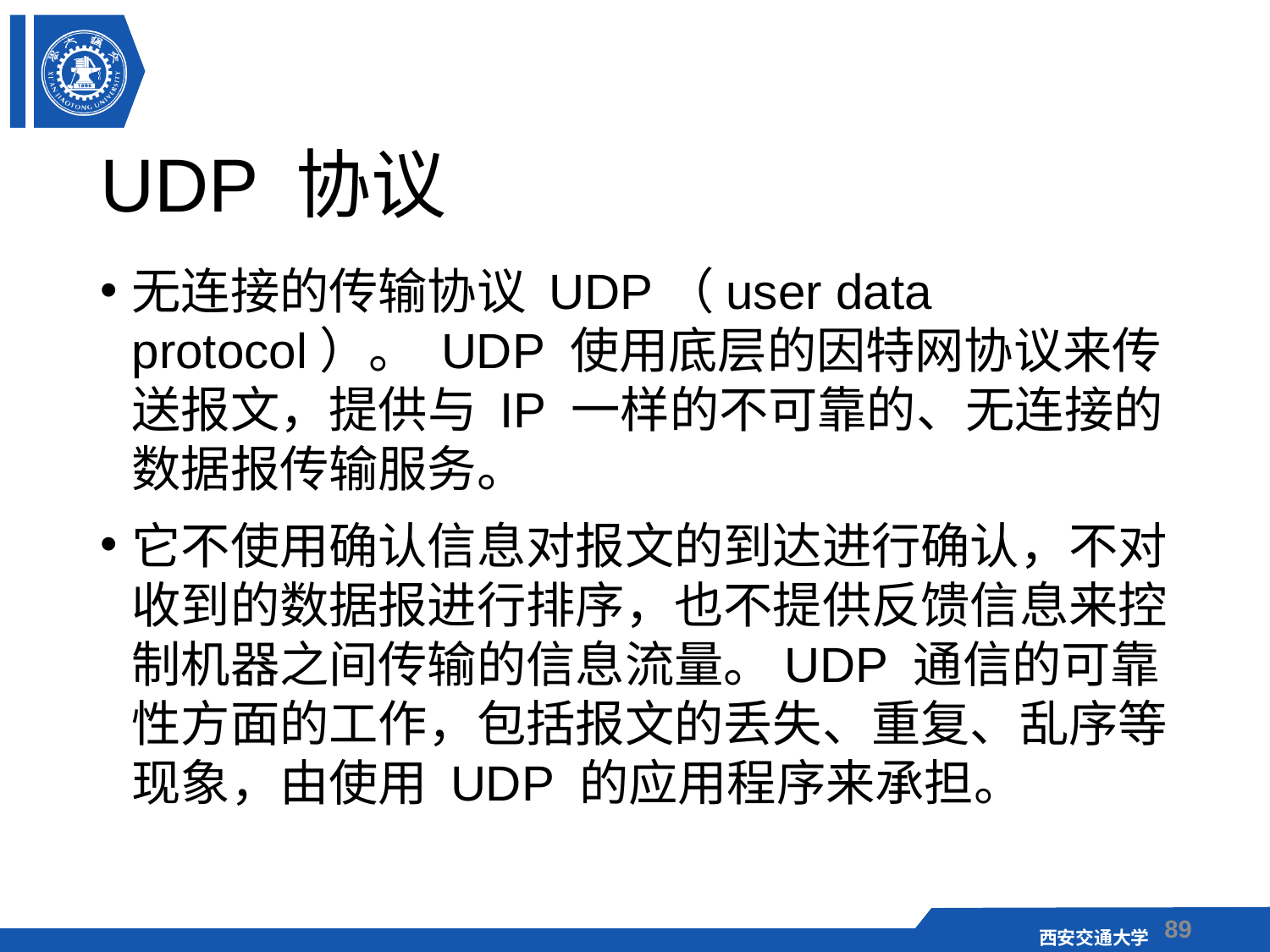

# UDP 协议
无连接的传输协议 UDP（user data protocol）。 UDP 使用底层的因特网协议来传送报文，提供与 IP 一样的不可靠的、无连接的数据报传输服务。
它不使用确认信息对报文的到达进行确认，不对收到的数据报进行排序，也不提供反馈信息来控制机器之间传输的信息流量。UDP 通信的可靠性方面的工作，包括报文的丢失、重复、乱序等现象，由使用 UDP 的应用程序来承担。

89